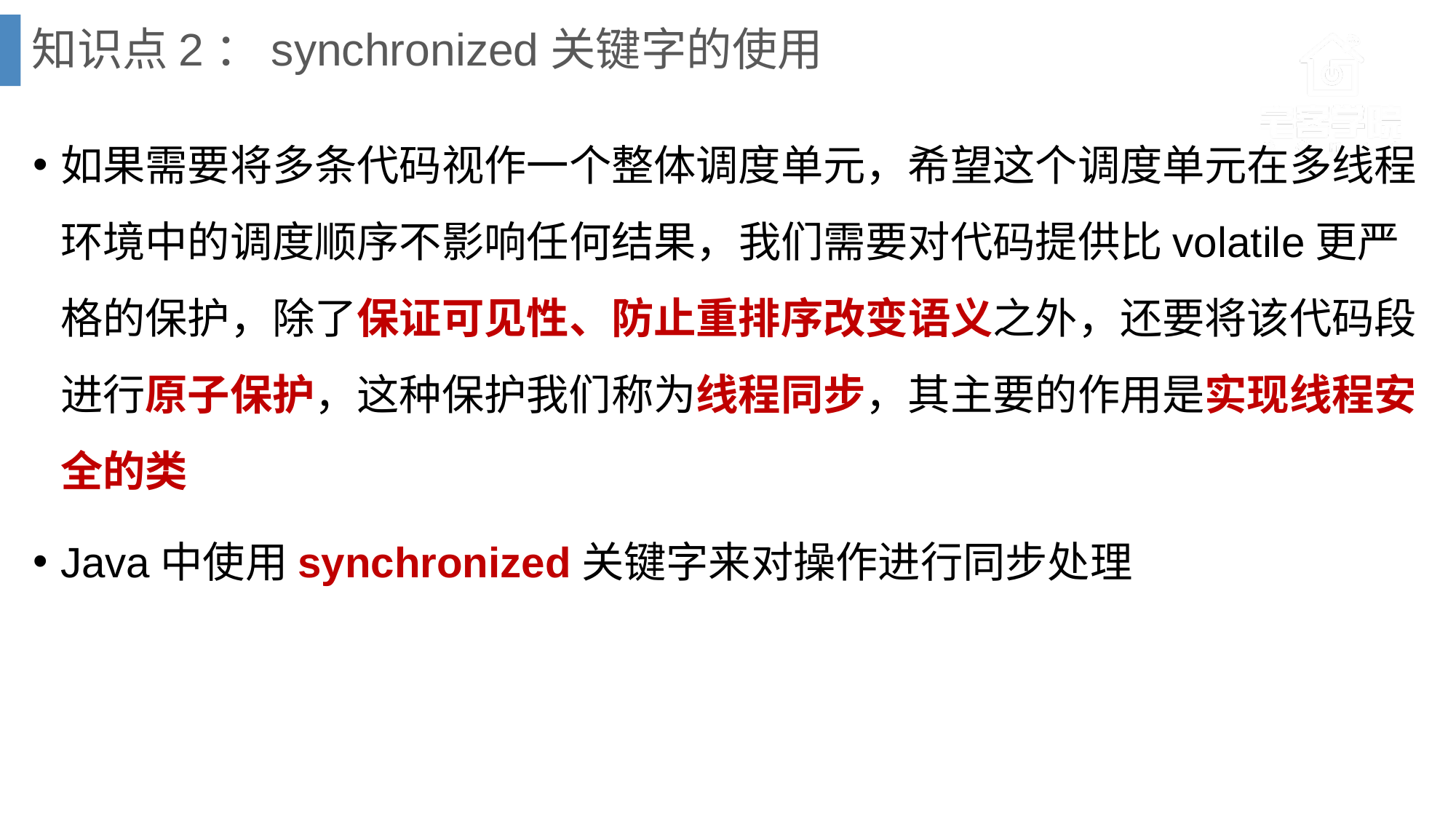

# 知识点2：synchronized关键字的使用
如果需要将多条代码视作一个整体调度单元，希望这个调度单元在多线程环境中的调度顺序不影响任何结果，我们需要对代码提供比volatile更严格的保护，除了保证可见性、防止重排序改变语义之外，还要将该代码段进行原子保护，这种保护我们称为线程同步，其主要的作用是实现线程安全的类
Java中使用synchronized关键字来对操作进行同步处理